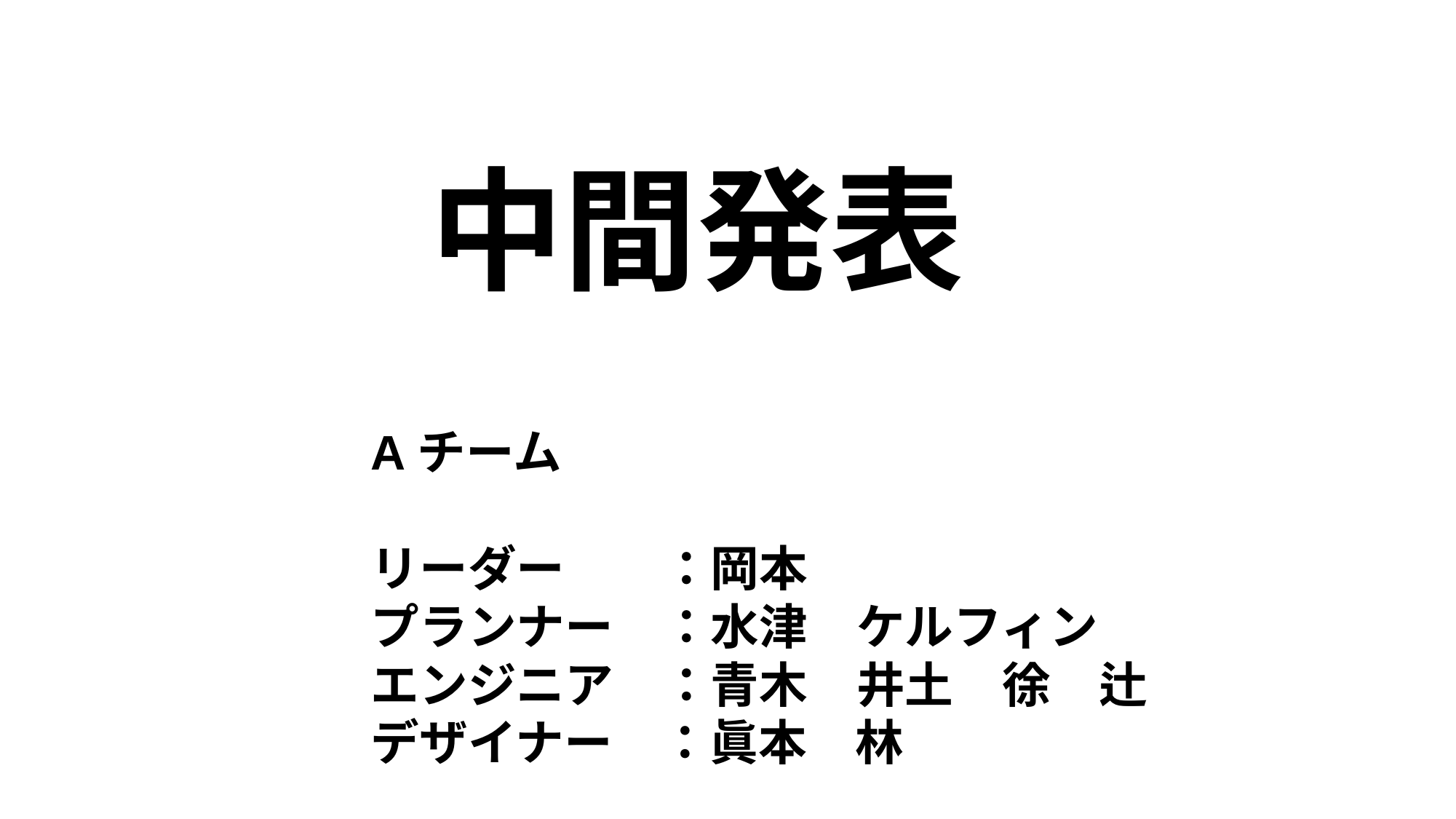

中間発表
Aチーム

リーダー　　：岡本
プランナー　：水津　ケルフィン
エンジニア　：青木　井土　徐　辻
デザイナー　：眞本　林